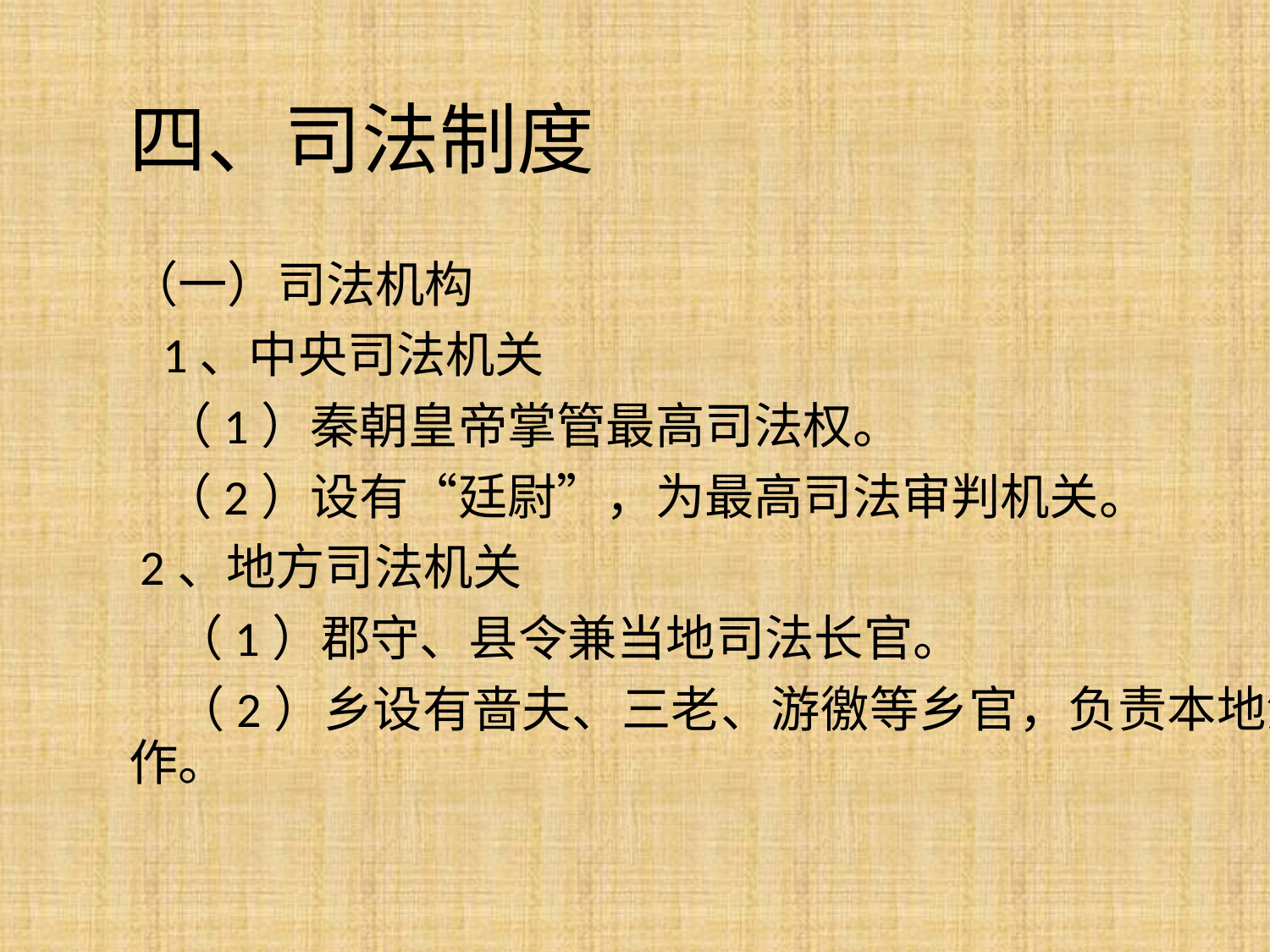

# 四、司法制度
（一）司法机构
   1、中央司法机关
  （1）秦朝皇帝掌管最高司法权。
  （2）设有“廷尉”，为最高司法审判机关。
 2、地方司法机关
   （1）郡守、县令兼当地司法长官。
   （2）乡设有啬夫、三老、游徼等乡官，负责本地治安和调解工作。